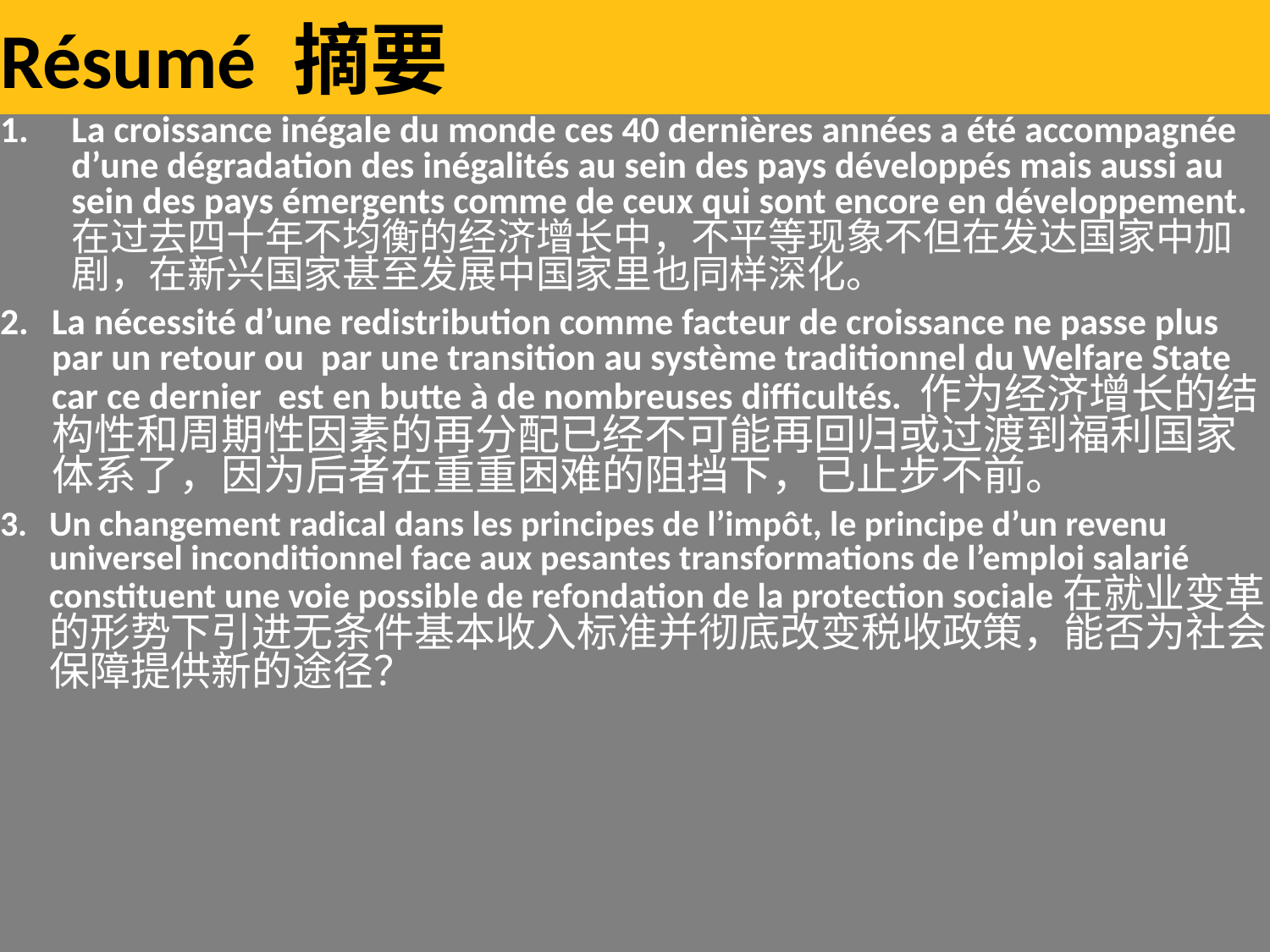

# Résumé 摘要
La croissance inégale du monde ces 40 dernières années a été accompagnée d’une dégradation des inégalités au sein des pays développés mais aussi au sein des pays émergents comme de ceux qui sont encore en développement. 在过去四十年不均衡的经济增长中，不平等现象不但在发达国家中加剧，在新兴国家甚至发展中国家里也同样深化。
La nécessité d’une redistribution comme facteur de croissance ne passe plus par un retour ou  par une transition au système traditionnel du Welfare State car ce dernier  est en butte à de nombreuses difficultés. 作为经济增长的结构性和周期性因素的再分配已经不可能再回归或过渡到福利国家体系了，因为后者在重重困难的阻挡下，已止步不前。
Un changement radical dans les principes de l’impôt, le principe d’un revenu universel inconditionnel face aux pesantes transformations de l’emploi salarié constituent une voie possible de refondation de la protection sociale在就业变革的形势下引进无条件基本收入标准并彻底改变税收政策，能否为社会保障提供新的途径？